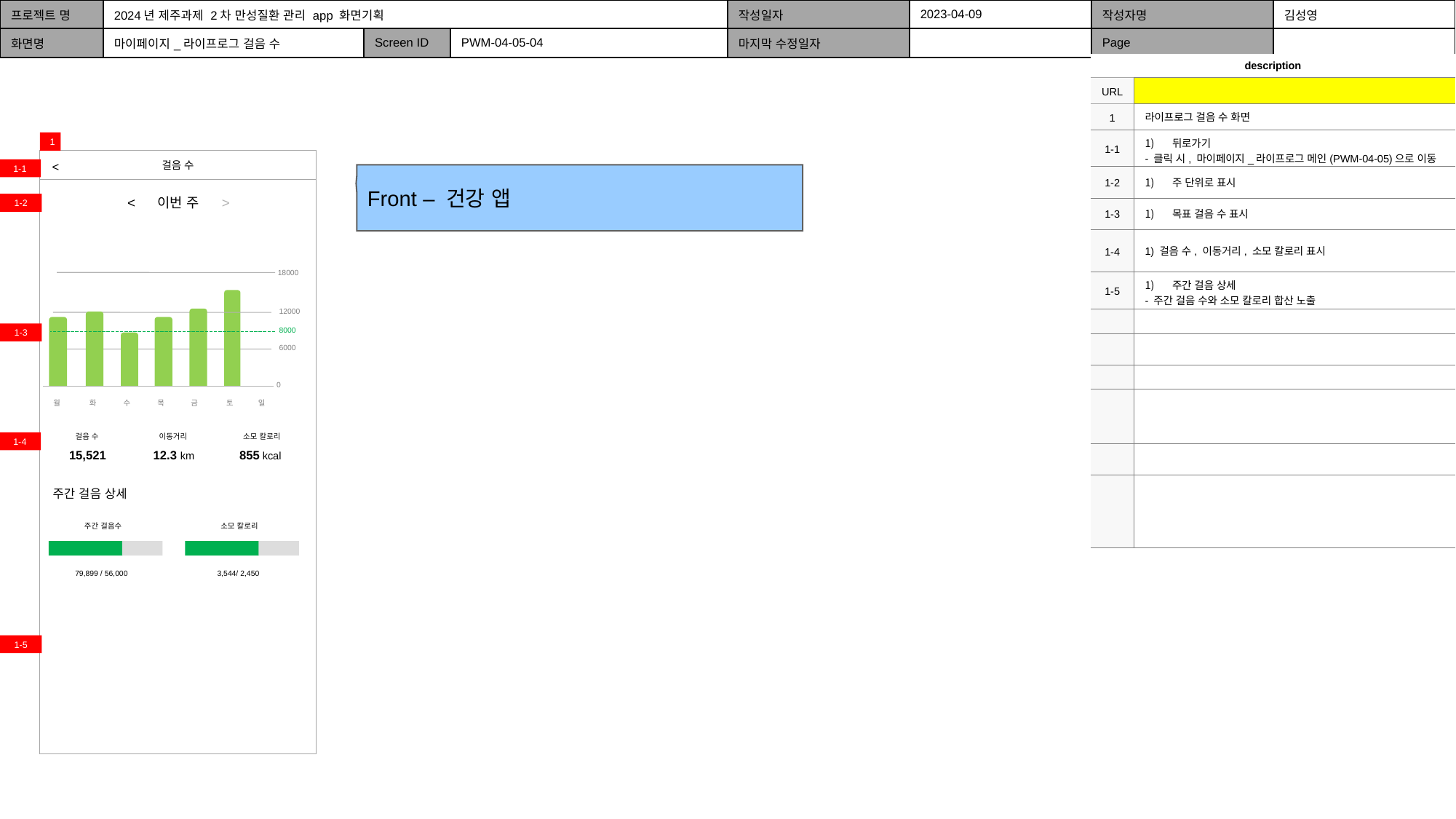

| 프로젝트 명 | 2024년 제주과제 2차 만성질환 관리 app 화면기획 |  |  | 작성일자 | 2023-04-09 | 작성자명 | 김성영 |
| --- | --- | --- | --- | --- | --- | --- | --- |
| 화면명 | 마이페이지\_라이프로그 걸음 수 | Screen ID | PWM-04-05-04 | 마지막 수정일자 |  | Page |  |
| description |  |
| --- | --- |
| URL |  |
| 1 | 라이프로그 걸음 수 화면 |
| 1-1 | 뒤로가기 - 클릭 시, 마이페이지\_라이프로그 메인(PWM-04-05)으로 이동 |
| 1-2 | 주 단위로 표시 |
| 1-3 | 목표 걸음 수 표시 |
| 1-4 | 1) 걸음 수, 이동거리, 소모 칼로리 표시 |
| 1-5 | 주간 걸음 상세 - 주간 걸음 수와 소모 칼로리 합산 노출 |
|  |  |
|  |  |
|  |  |
|  |  |
|  |  |
|  |  |
1

걸음 수
<
1-1
Front – 건강 앱

<     이번 주     >
1-2
18000

12000

8000
1-3

6000
0
토
일
월
화
수
목
금
걸음 수
이동거리
소모 칼로리
1-4
15,521
12.3 km
 855 kcal
주간 걸음 상세
주간 걸음수
소모 칼로리

3,544/ 2,450
79,899 / 56,000
1-5